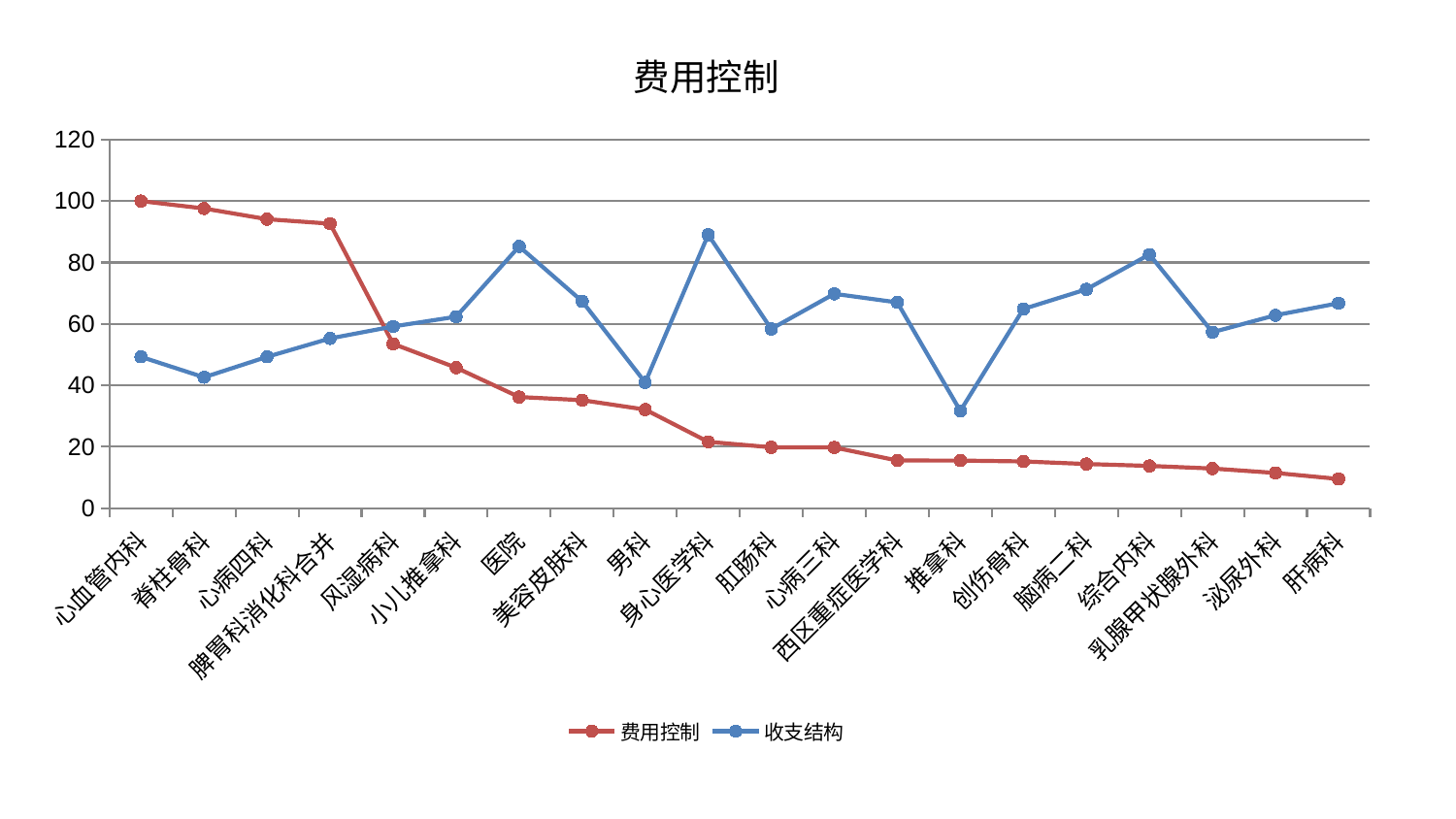

### Chart: 费用控制

| Category | 费用控制 | 收支结构 |
|---|---|---|
| 心血管内科 | 100.0 | 49.30788401589847 |
| 脊柱骨科 | 97.58945576912986 | 42.653276990177716 |
| 心病四科 | 94.10235391897493 | 49.29891523765014 |
| 脾胃科消化科合并 | 92.65609167197935 | 55.2851035080978 |
| 风湿病科 | 53.543808421252486 | 59.1862116248995 |
| 小儿推拿科 | 45.77909678467999 | 62.35985698179022 |
| 医院 | 36.20539077502373 | 85.23960594047163 |
| 美容皮肤科 | 35.17886545482832 | 67.37414739469834 |
| 男科 | 32.12618830637528 | 40.97464065220491 |
| 身心医学科 | 21.632134868016237 | 89.04071275067695 |
| 肛肠科 | 19.845417710631427 | 58.37937565599917 |
| 心病三科 | 19.800475751513872 | 69.81881483192981 |
| 西区重症医学科 | 15.550864024169766 | 67.02198168640376 |
| 推拿科 | 15.527116880309183 | 31.702777928633918 |
| 创伤骨科 | 15.240531251075828 | 64.8690669502647 |
| 脑病二科 | 14.407200848068255 | 71.27177839492617 |
| 综合内科 | 13.783479216155625 | 82.60736028301628 |
| 乳腺甲状腺外科 | 12.930167061699375 | 57.32031995574737 |
| 泌尿外科 | 11.494646857456733 | 62.838872733103706 |
| 肝病科 | 9.541247235546546 | 66.75519813655687 |
243